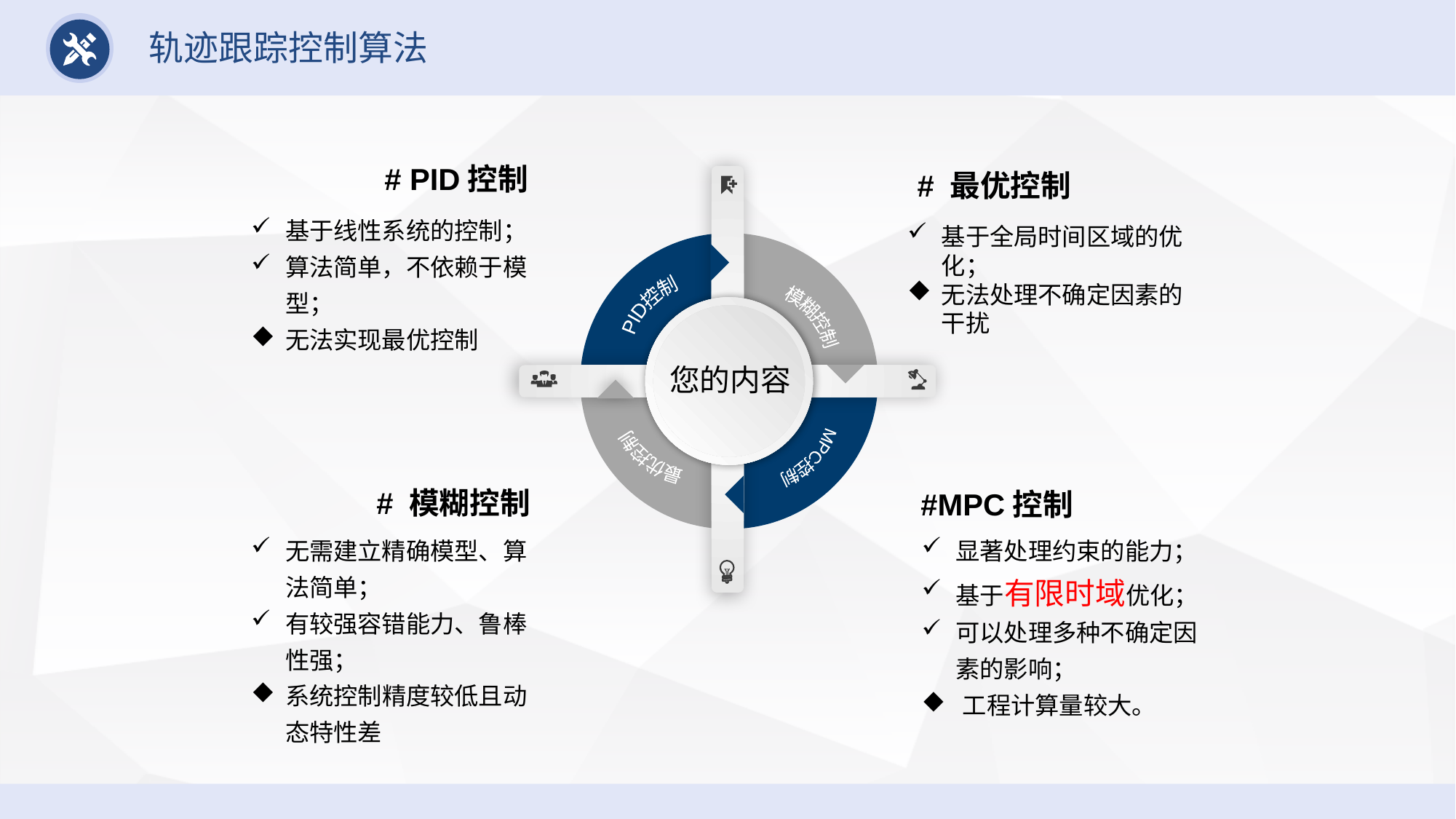

轨迹跟踪控制算法
# PID控制
基于线性系统的控制；
算法简单，不依赖于模型；
无法实现最优控制
# 最优控制
基于全局时间区域的优化；
无法处理不确定因素的干扰

PID控制

模糊控制

您的内容

最优控制
MPC控制

# 模糊控制
无需建立精确模型、算法简单；
有较强容错能力、鲁棒性强；
系统控制精度较低且动态特性差
#MPC控制
显著处理约束的能力；
基于有限时域优化；
可以处理多种不确定因素的影响；
工程计算量较大。
延时符